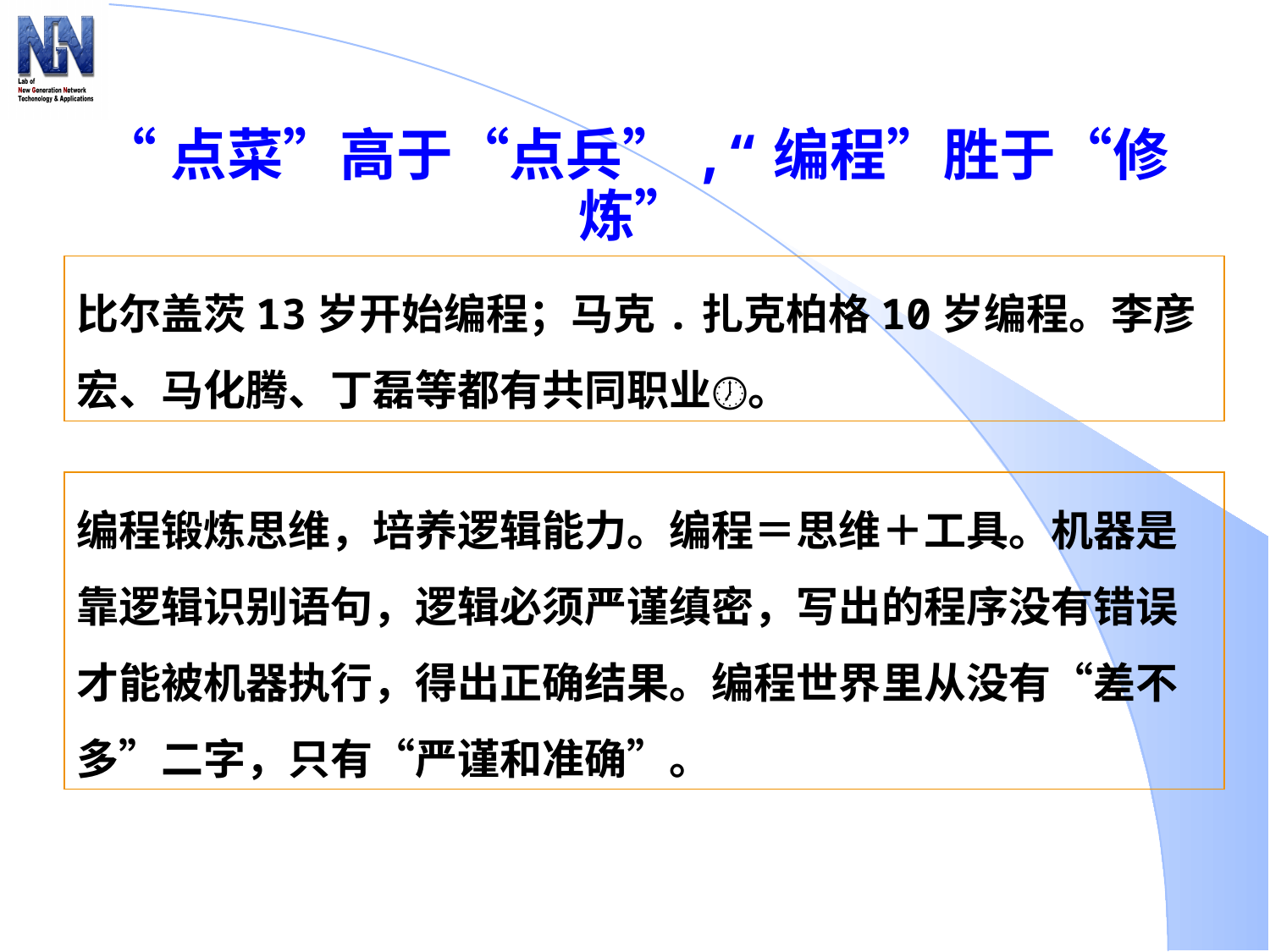

“点菜”高于“点兵”,“编程”胜于“修炼”
比尔盖茨13岁开始编程；马克.扎克柏格10岁编程。李彦宏、马化腾、丁磊等都有共同职业🕖。
编程锻炼思维，培养逻辑能力。编程＝思维＋工具。机器是靠逻辑识别语句，逻辑必须严谨缜密，写出的程序没有错误才能被机器执行，得出正确结果。编程世界里从没有“差不多”二字，只有“严谨和准确”。